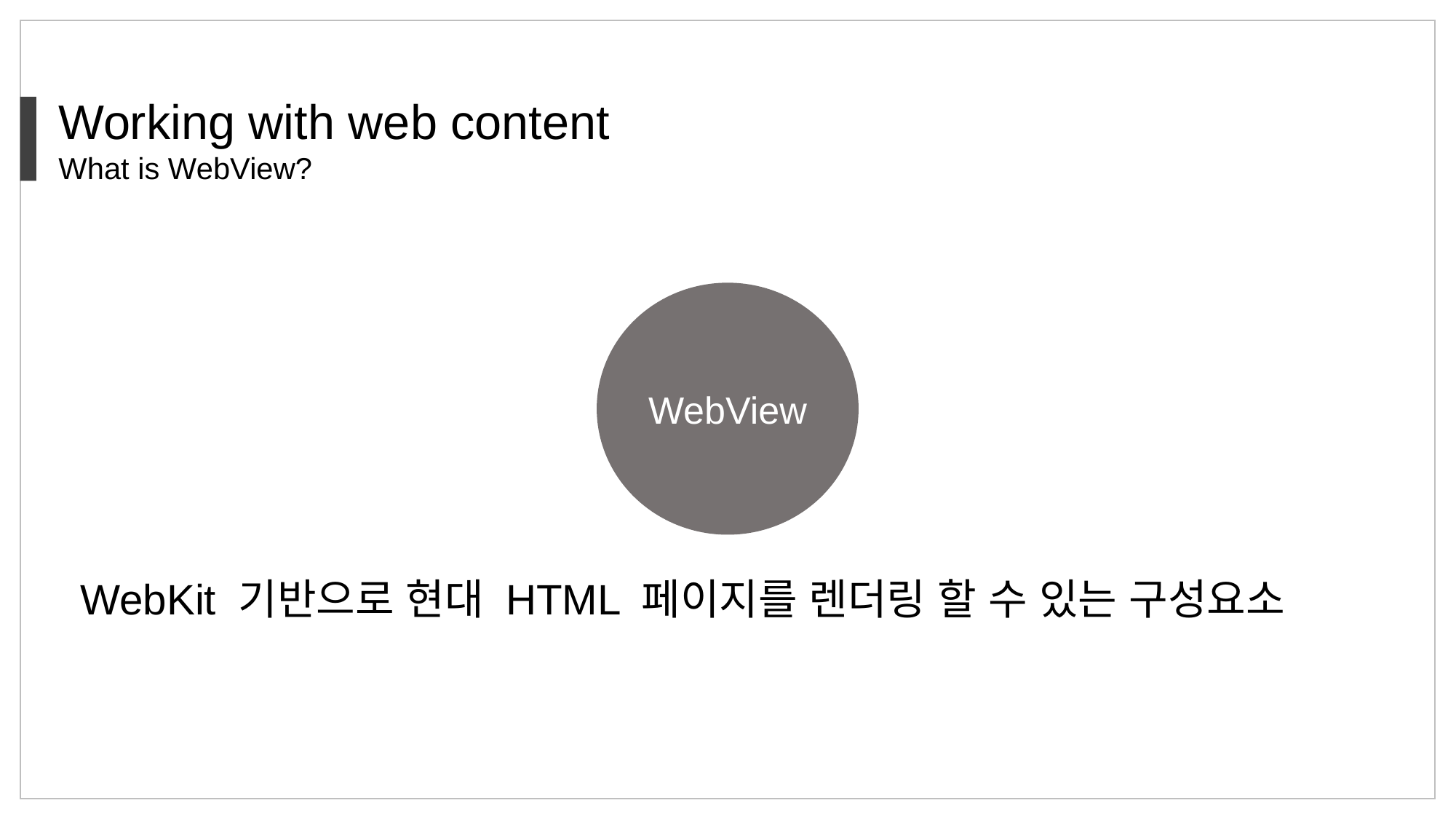

Working with web content
What is WebView?

WebView
WebKit 기반으로 현대 HTML 페이지를 렌더링 할 수 있는 구성요소